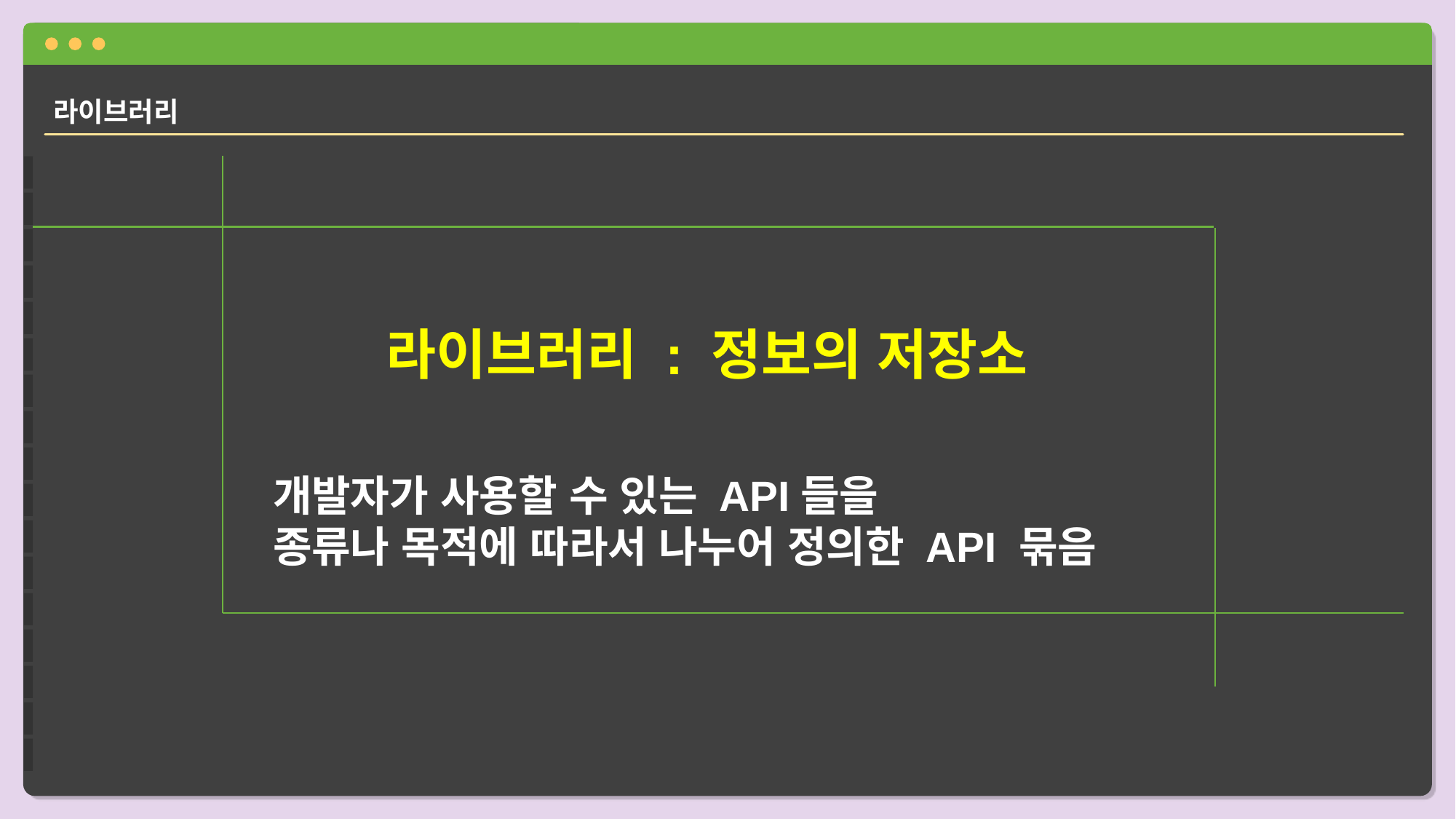

라이브러리

라이브러리 : 정보의 저장소
개발자가 사용할 수 있는 API들을
종류나 목적에 따라서 나누어 정의한 API 묶음